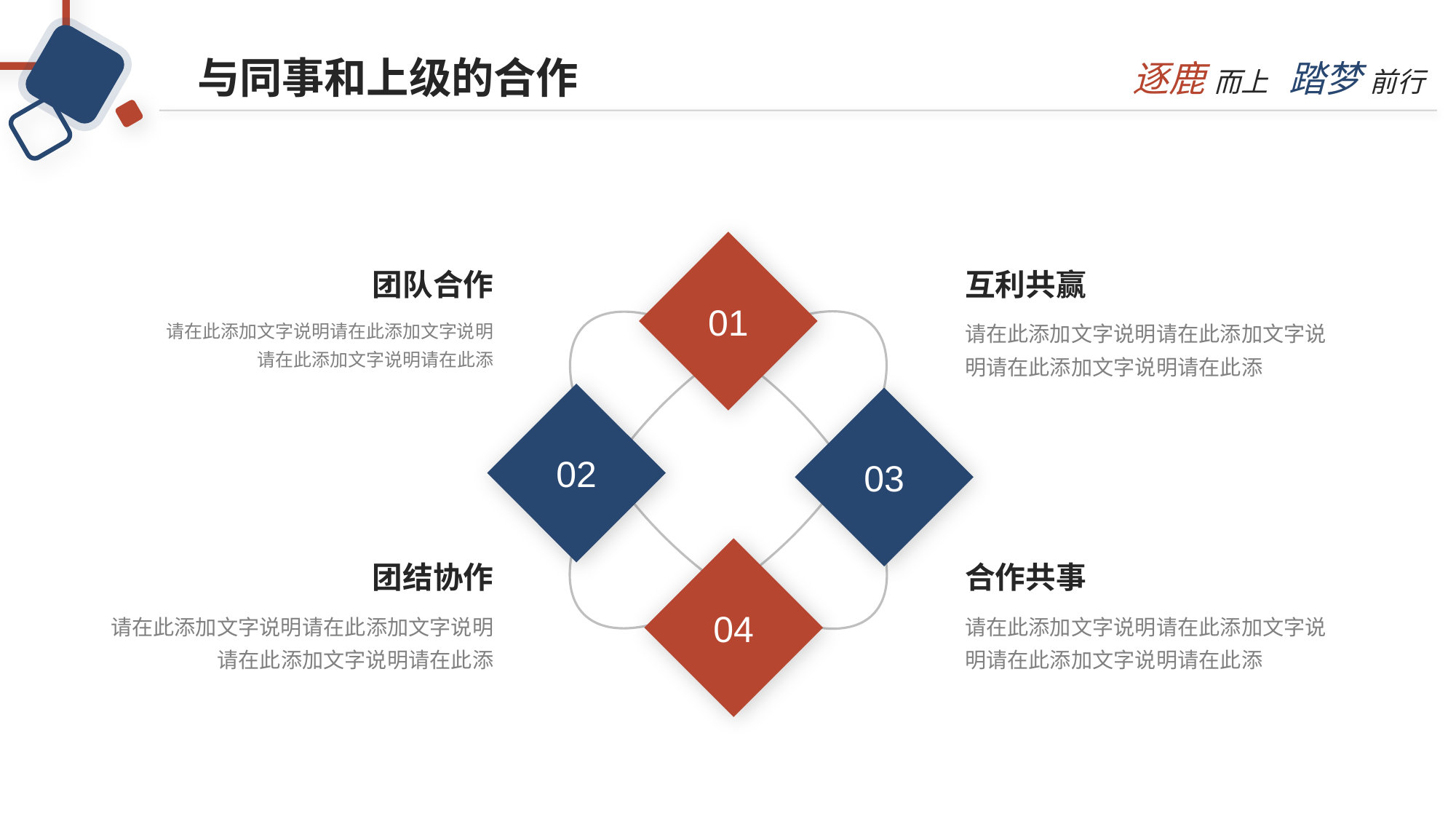

与同事和上级的合作
01

02
03
04
团队合作
请在此添加文字说明请在此添加文字说明
请在此添加文字说明请在此添
互利共赢
请在此添加文字说明请在此添加文字说明请在此添加文字说明请在此添
团结协作
请在此添加文字说明请在此添加文字说明请在此添加文字说明请在此添
合作共事
请在此添加文字说明请在此添加文字说明请在此添加文字说明请在此添